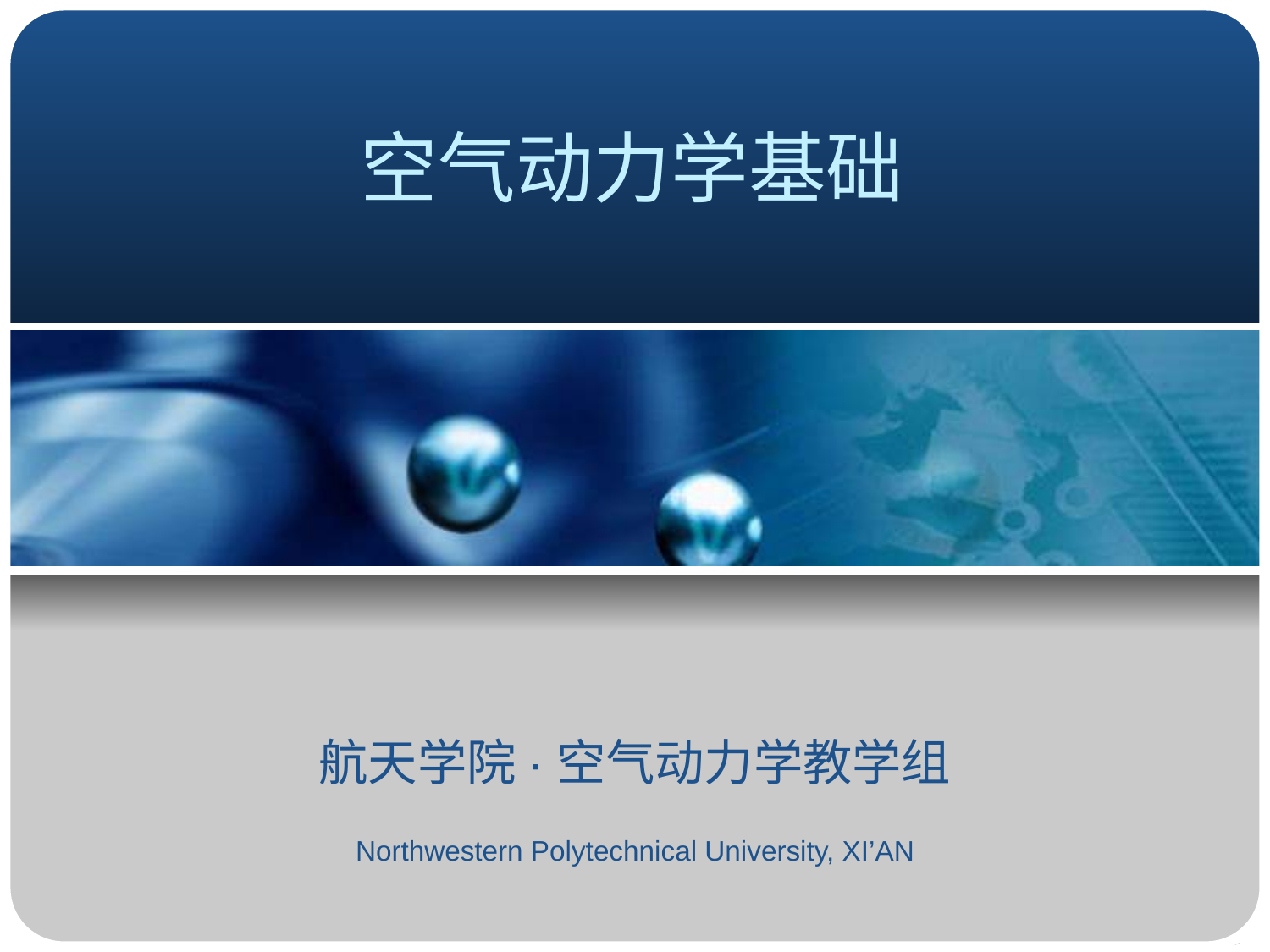

# 空气动力学基础

航天学院·空气动力学教学组
 Northwestern Polytechnical University, XI’AN